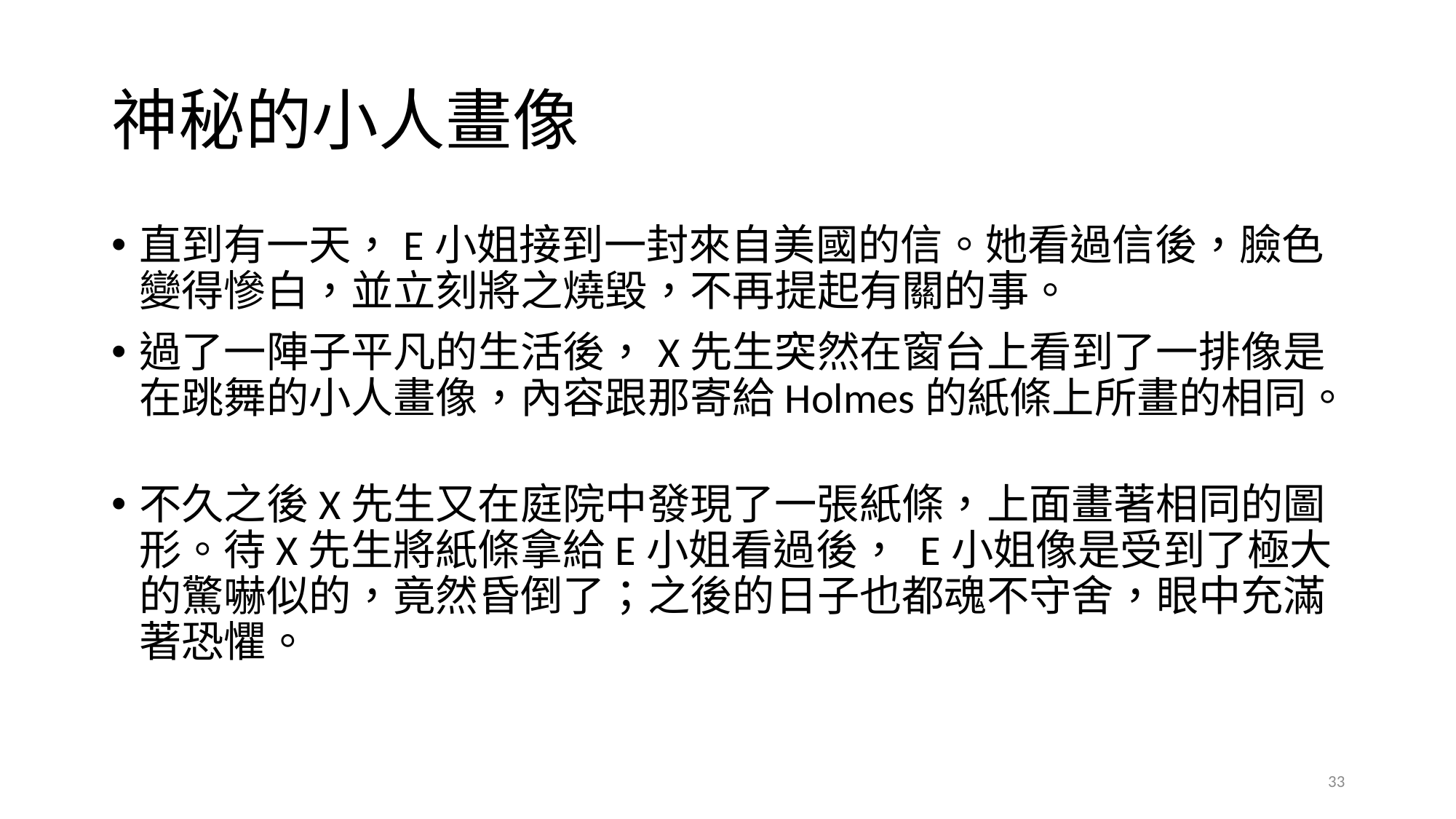

# 神秘的小人畫像
直到有一天，E小姐接到一封來自美國的信。她看過信後，臉色變得慘白，並立刻將之燒毀，不再提起有關的事。
過了一陣子平凡的生活後，X先生突然在窗台上看到了一排像是在跳舞的小人畫像，內容跟那寄給Holmes的紙條上所畫的相同。
不久之後X先生又在庭院中發現了一張紙條，上面畫著相同的圖形。待X先生將紙條拿給E小姐看過後， E小姐像是受到了極大的驚嚇似的，竟然昏倒了；之後的日子也都魂不守舍，眼中充滿著恐懼。
33